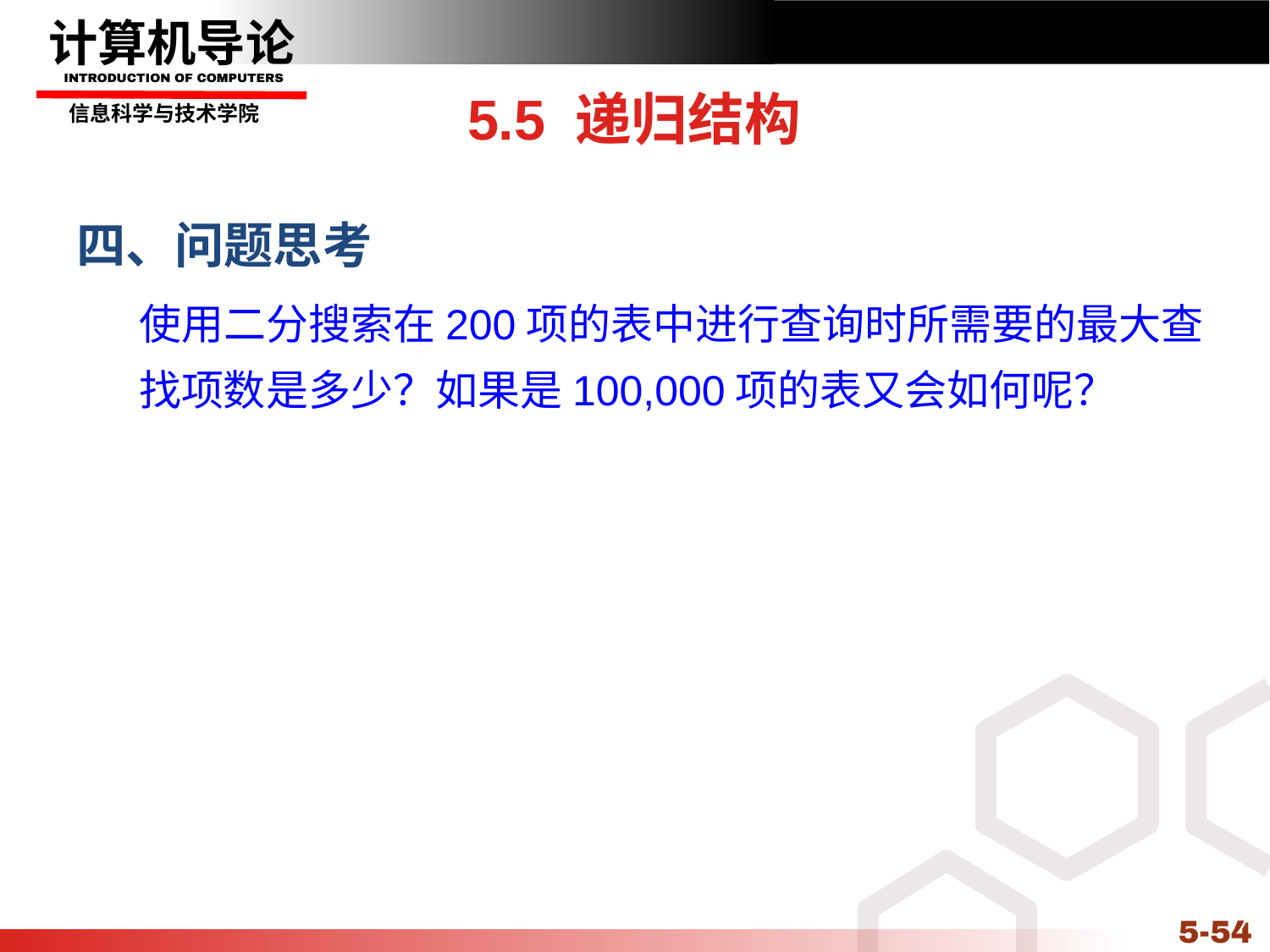

# 5.5 递归结构
四、问题思考
使用二分搜索在200项的表中进行查询时所需要的最大查找项数是多少？如果是100,000项的表又会如何呢？
5-54